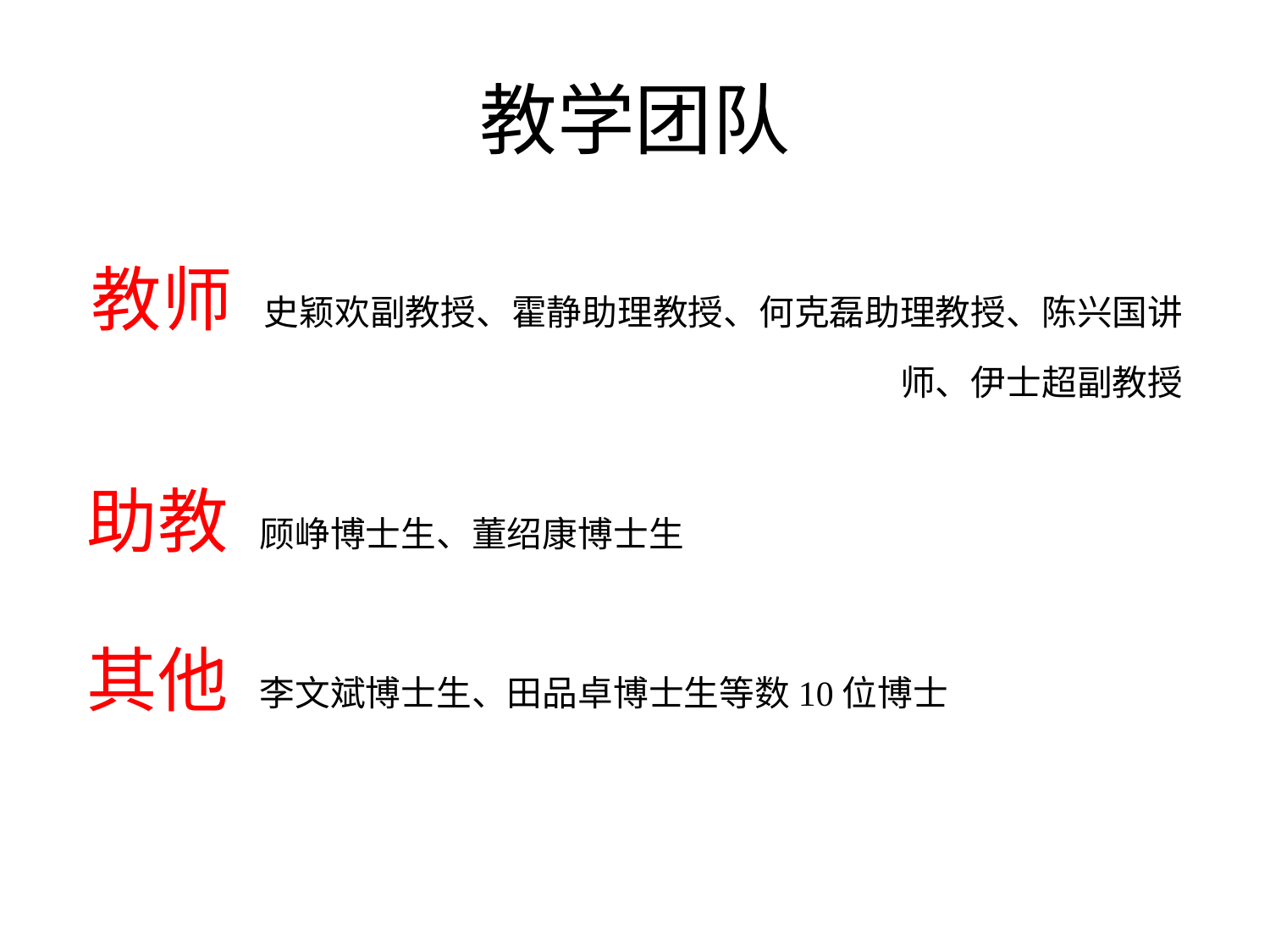

# 教学团队
教师  史颖欢副教授、霍静助理教授、何克磊助理教授、陈兴国讲师、伊士超副教授
助教  顾峥博士生、董绍康博士生
其他  李文斌博士生、田品卓博士生等数10位博士